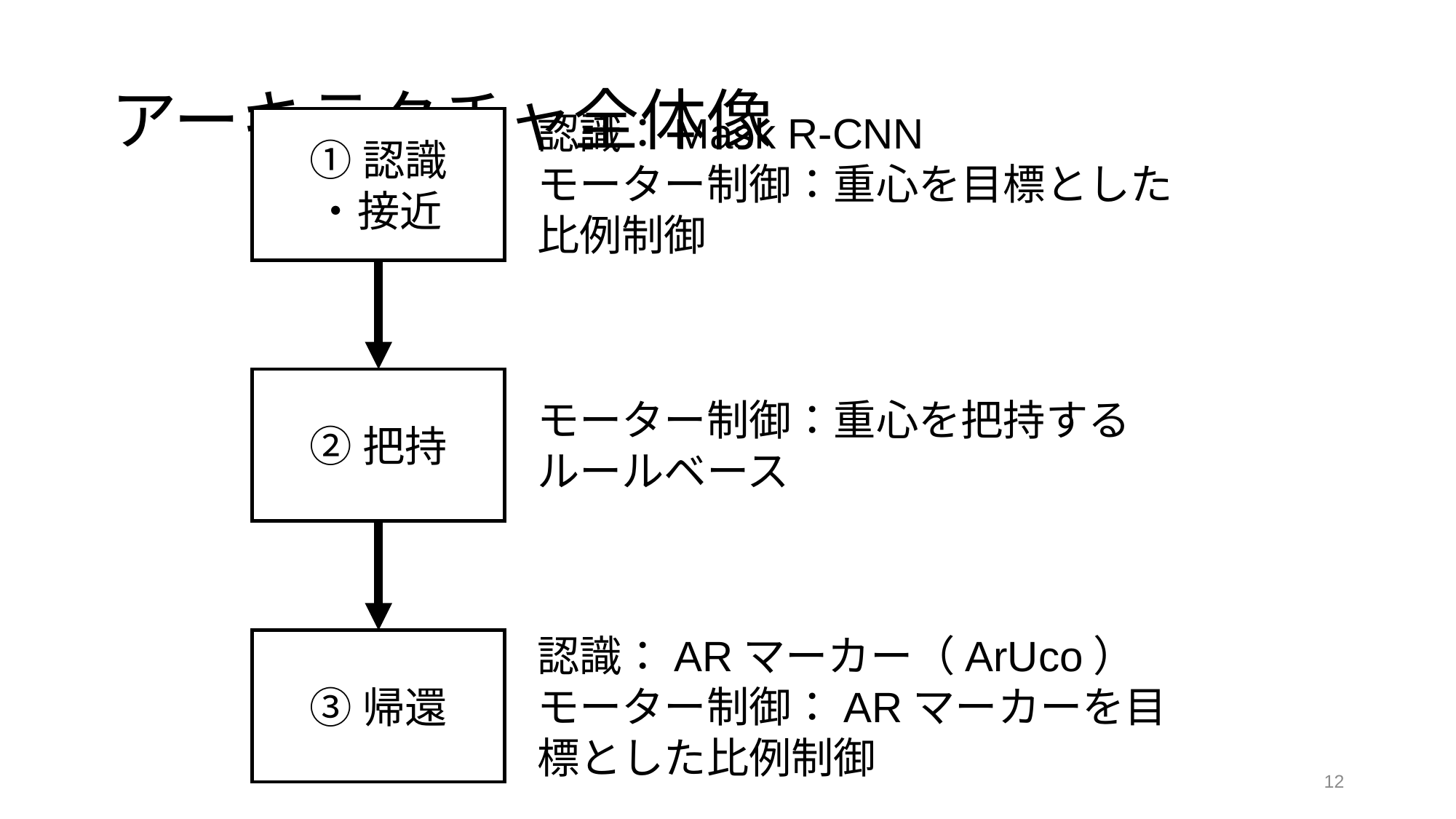

# アーキテクチャ全体像
認識：Mask R-CNN
モーター制御：重心を目標とした比例制御
①認識
・接近
②把持
モーター制御：重心を把持するルールベース
認識：ARマーカー（ArUco）
モーター制御：ARマーカーを目標とした比例制御
③帰還
12